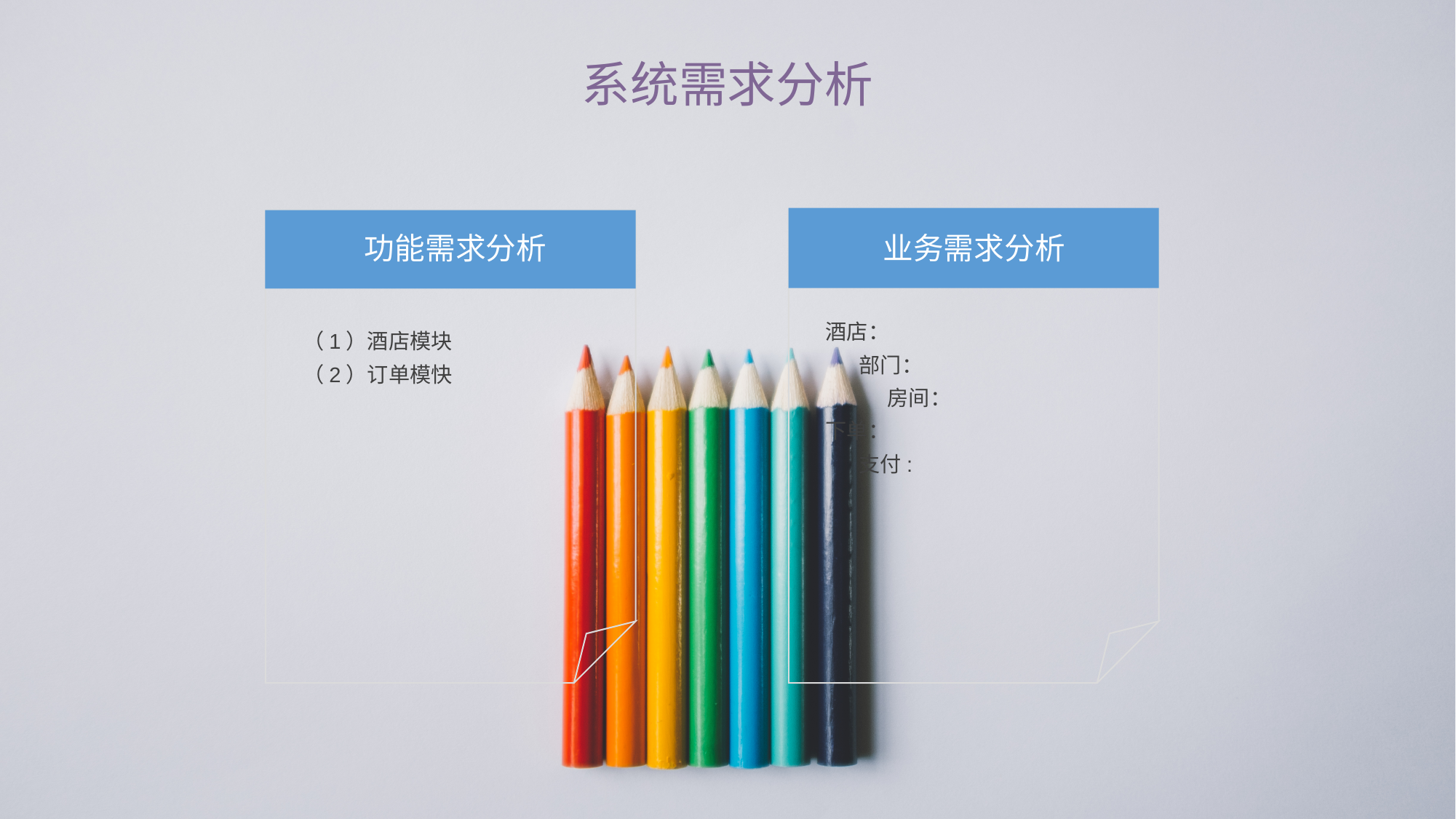

系统需求分析

业务需求分析
功能需求分析
酒店：
      部门：
            房间：
下单：
      支付:

（1）酒店模块
（2）订单模快